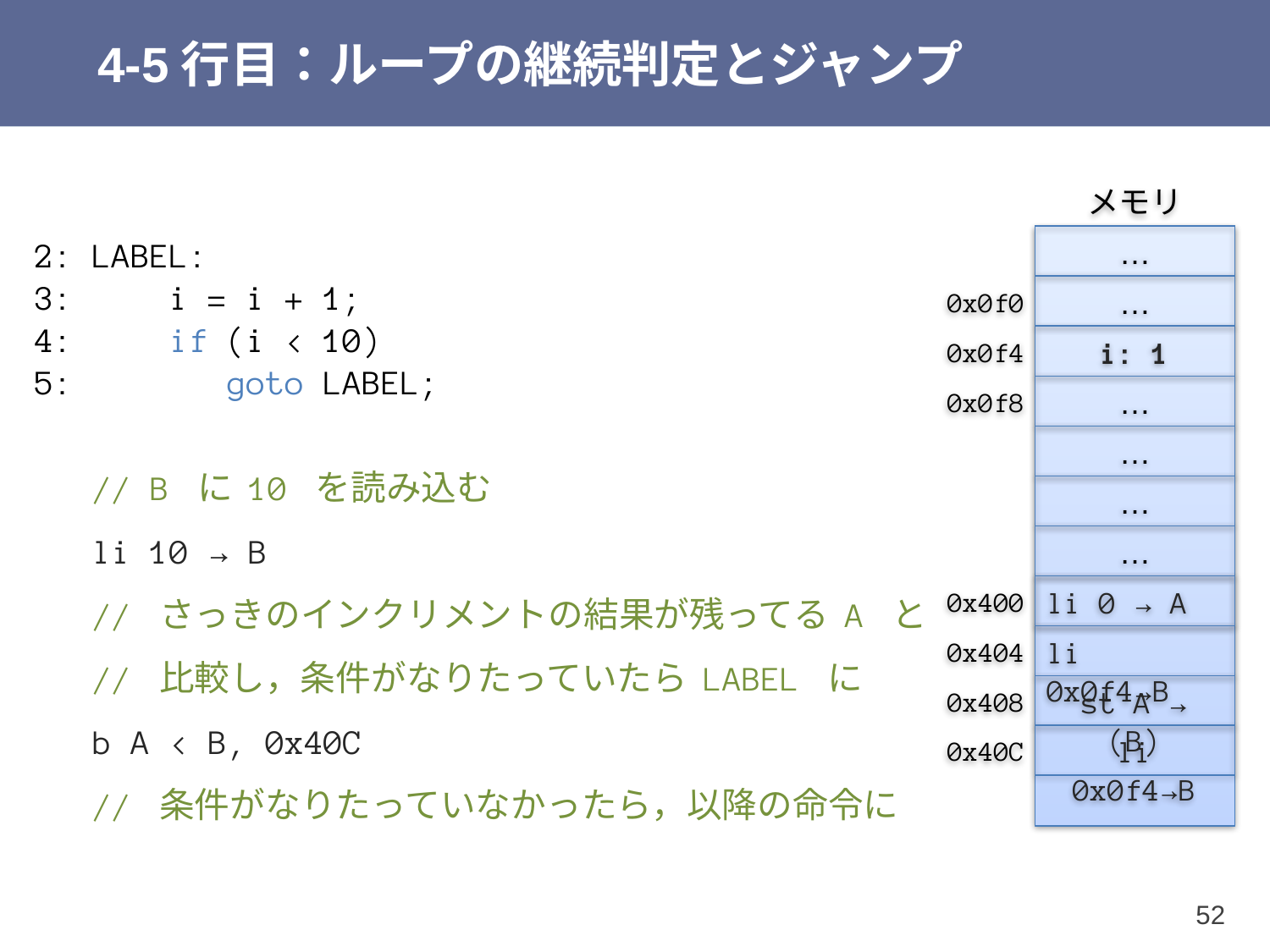

# 4-5行目：ループの継続判定とジャンプ
メモリ

2: LABEL:
3:     i = i + 1;
4:     if (i < 10)
5:        goto LABEL;
   // B に 10 を読み込む
   li 10 → B
   // さっきのインクリメントの結果が残ってる A と
   // 比較し，条件がなりたっていたら LABEL に
   b A < B, 0x40C
   // 条件がなりたっていなかったら，以降の命令に

…
0x0f0
…
0x0f4
i: 1
…
0x0f8
…
…
…
0x400

li 0 → A
0x404
li 0x0f4→B

0x408
st A → (B)

0x40C
li 0x0f4→B